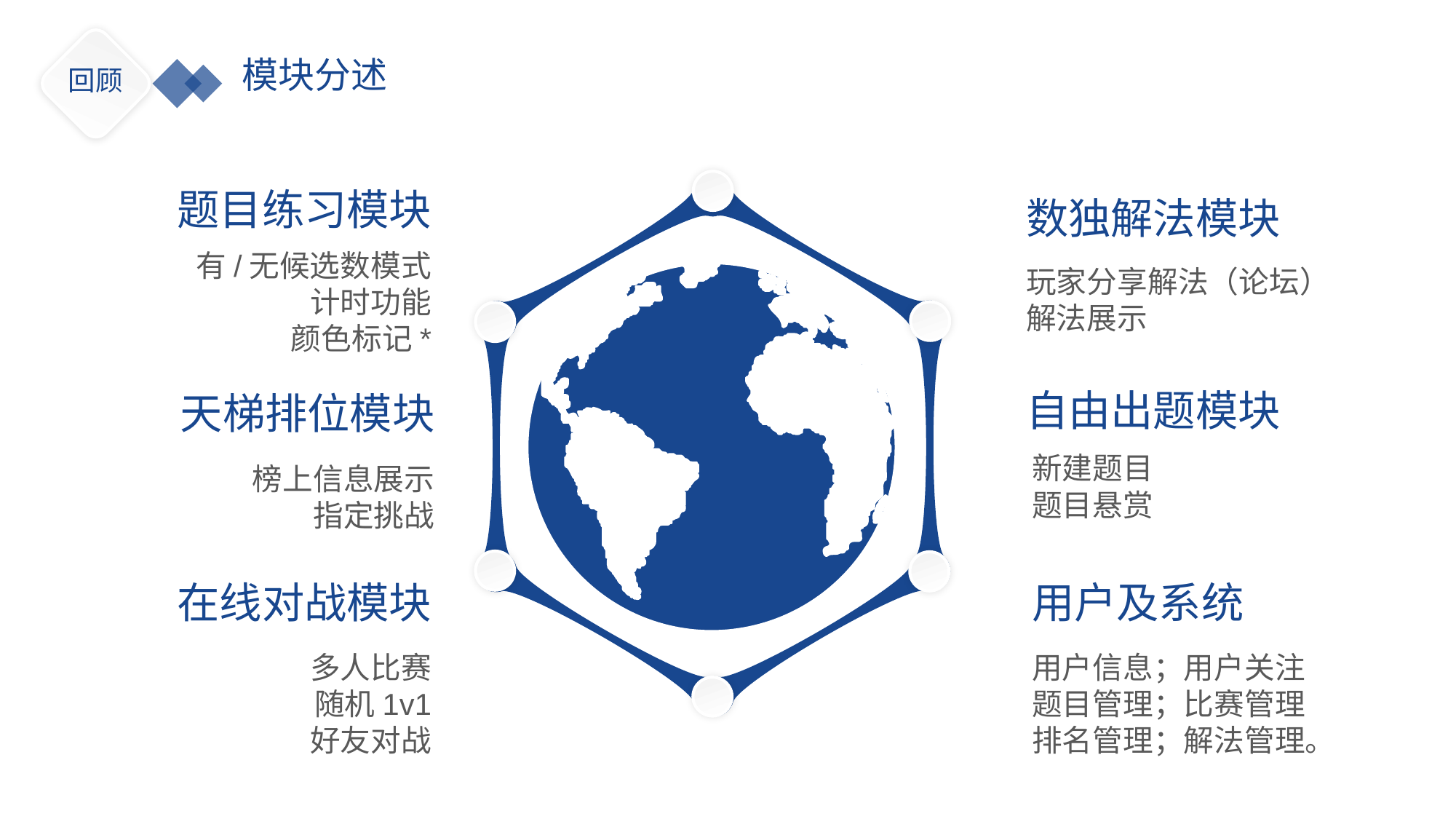

模块分述

回顾

题目练习模块
有/无候选数模式
计时功能
颜色标记*
数独解法模块
玩家分享解法（论坛）
解法展示

自由出题模块
新建题目
题目悬赏
天梯排位模块
榜上信息展示
指定挑战

用户及系统
用户信息；用户关注
题目管理；比赛管理
排名管理；解法管理。
在线对战模块
多人比赛
随机1v1
好友对战